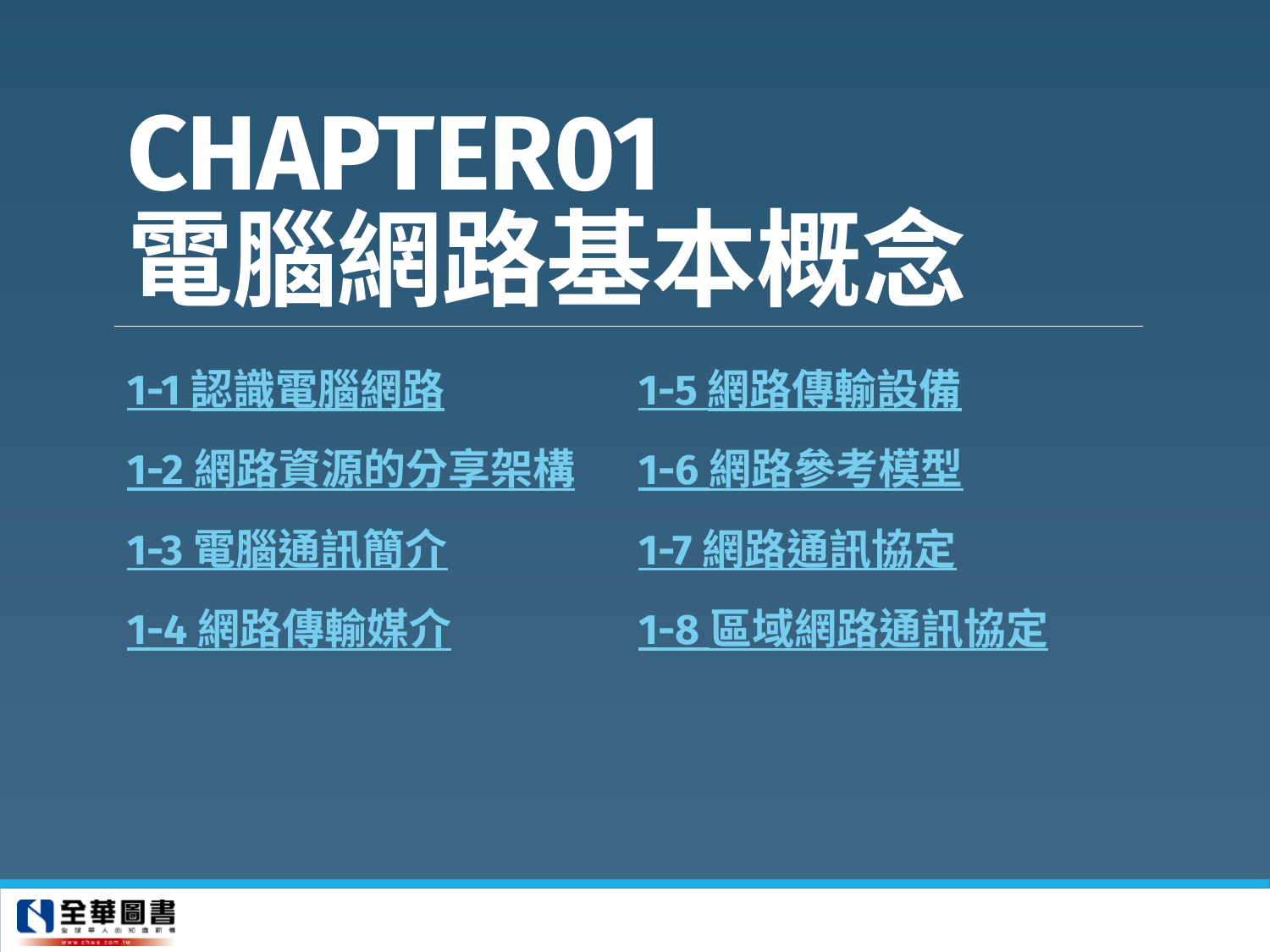

# CHAPTER01 電腦網路基本概念
1-1 認識電腦網路
1-2 網路資源的分享架構
1-3 電腦通訊簡介
1-4 網路傳輸媒介
1-5 網路傳輸設備
1-6 網路參考模型
1-7 網路通訊協定
1-8 區域網路通訊協定
1